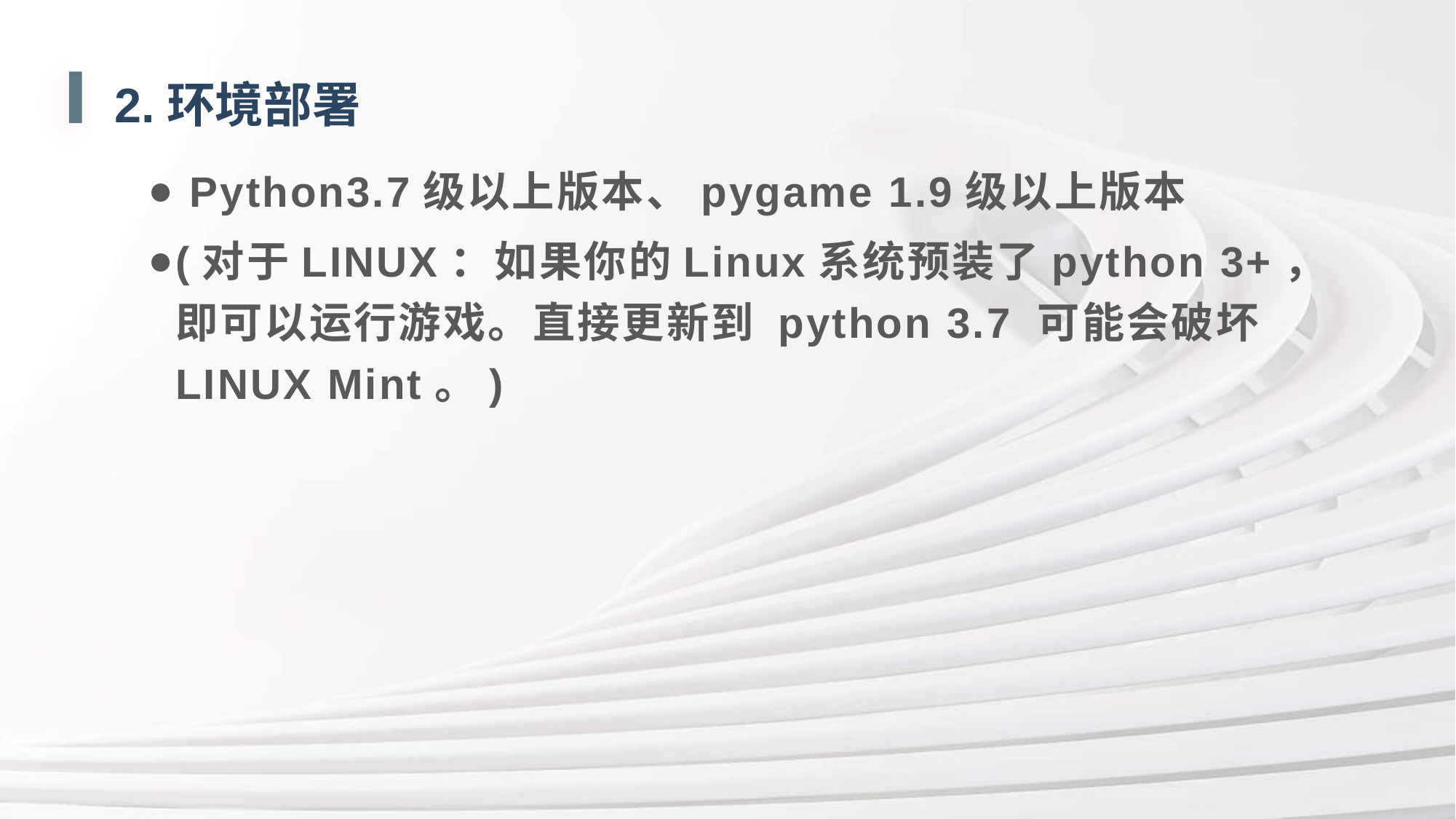

2.环境部署
 Python3.7级以上版本、pygame 1.9级以上版本
(对于LINUX：如果你的Linux系统预装了python 3+，即可以运行游戏。直接更新到 python 3.7 可能会破坏 LINUX Mint。)